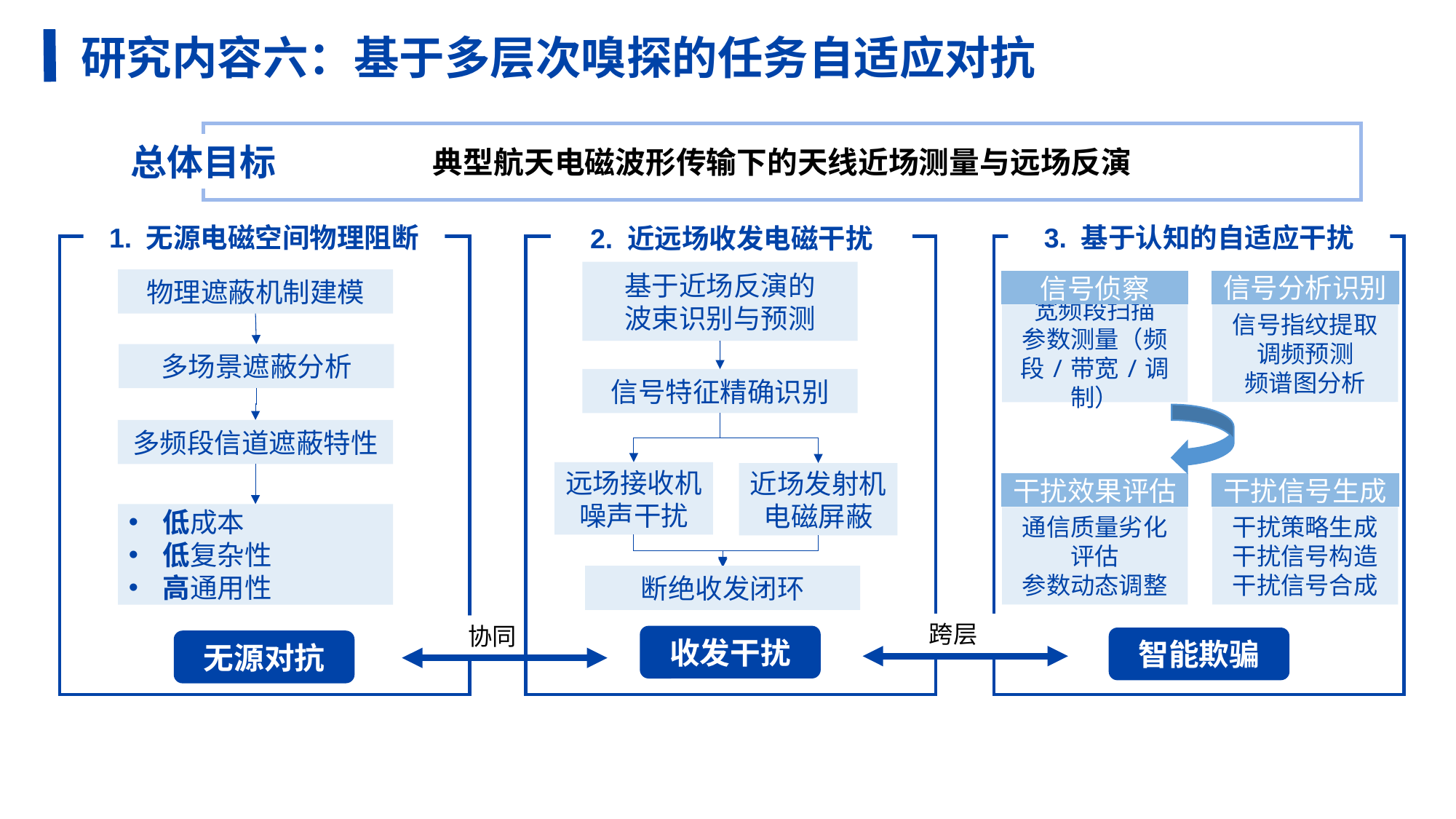

任务分解
研究内容六：基于多层次嗅探的任务自适应对抗
典型航天电磁波形传输下的天线近场测量与远场反演
总体目标
1. 无源电磁空间物理阻断
3. 基于认知的自适应干扰
2. 近远场收发电磁干扰

基于近场反演的
波束识别与预测
信号特征精确识别
远场接收机噪声干扰
近场发射机电磁屏蔽
断绝收发闭环
收发干扰

物理遮蔽机制建模
信号分析识别
信号侦察
信号指纹提取
调频预测
频谱图分析
宽频段扫描
参数测量（频段/带宽/调制）
多场景遮蔽分析

多频段信道遮蔽特性
干扰效果评估
干扰信号生成

低成本
低复杂性
高通用性

通信质量劣化评估
参数动态调整
干扰策略生成
干扰信号构造
干扰信号合成
跨层
协同
智能欺骗
无源对抗
18